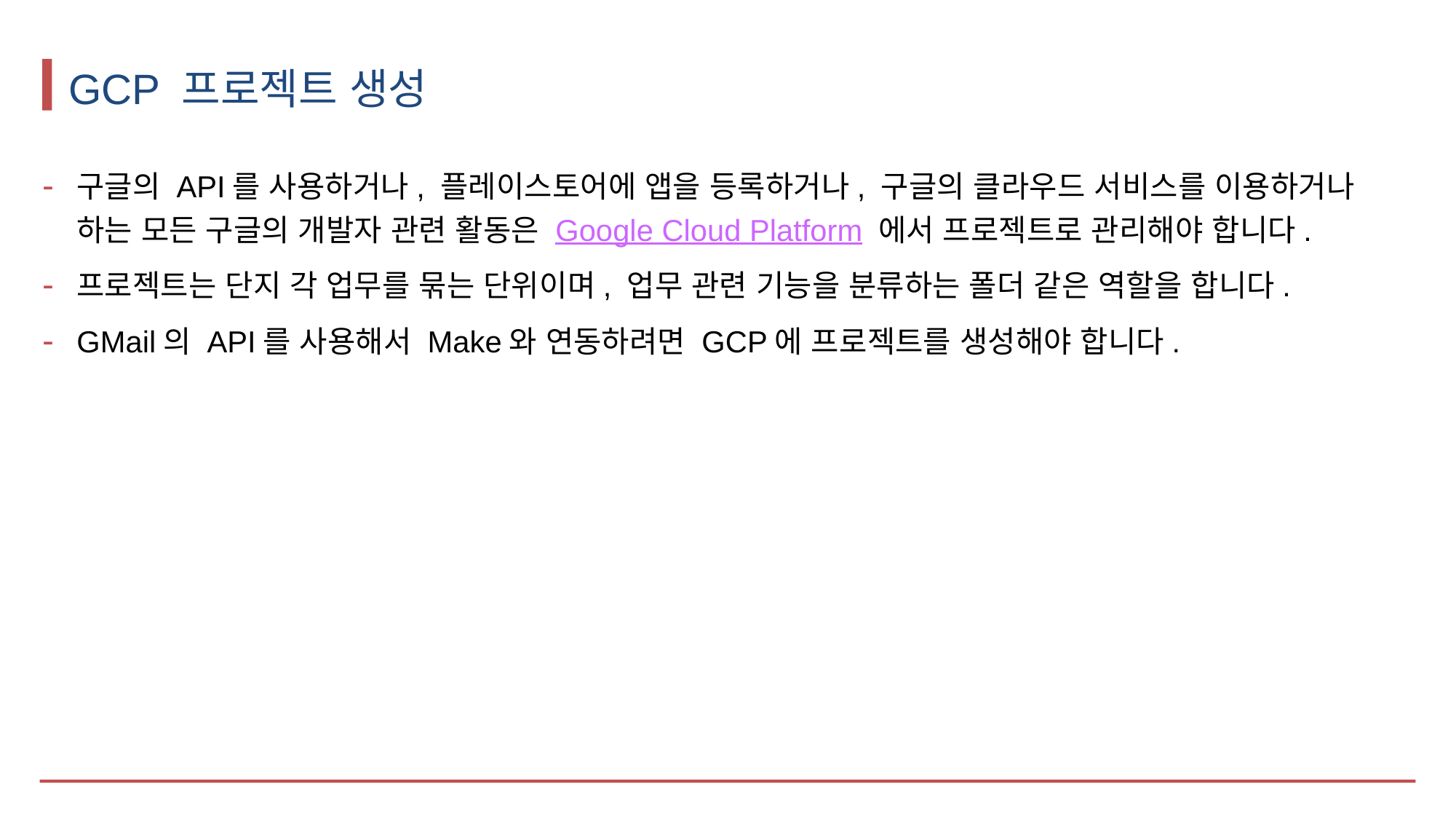

# GCP 프로젝트 생성
구글의 API를 사용하거나, 플레이스토어에 앱을 등록하거나, 구글의 클라우드 서비스를 이용하거나 하는 모든 구글의 개발자 관련 활동은 Google Cloud Platform 에서 프로젝트로 관리해야 합니다.
프로젝트는 단지 각 업무를 묶는 단위이며, 업무 관련 기능을 분류하는 폴더 같은 역할을 합니다.
GMail의 API를 사용해서 Make와 연동하려면 GCP에 프로젝트를 생성해야 합니다.